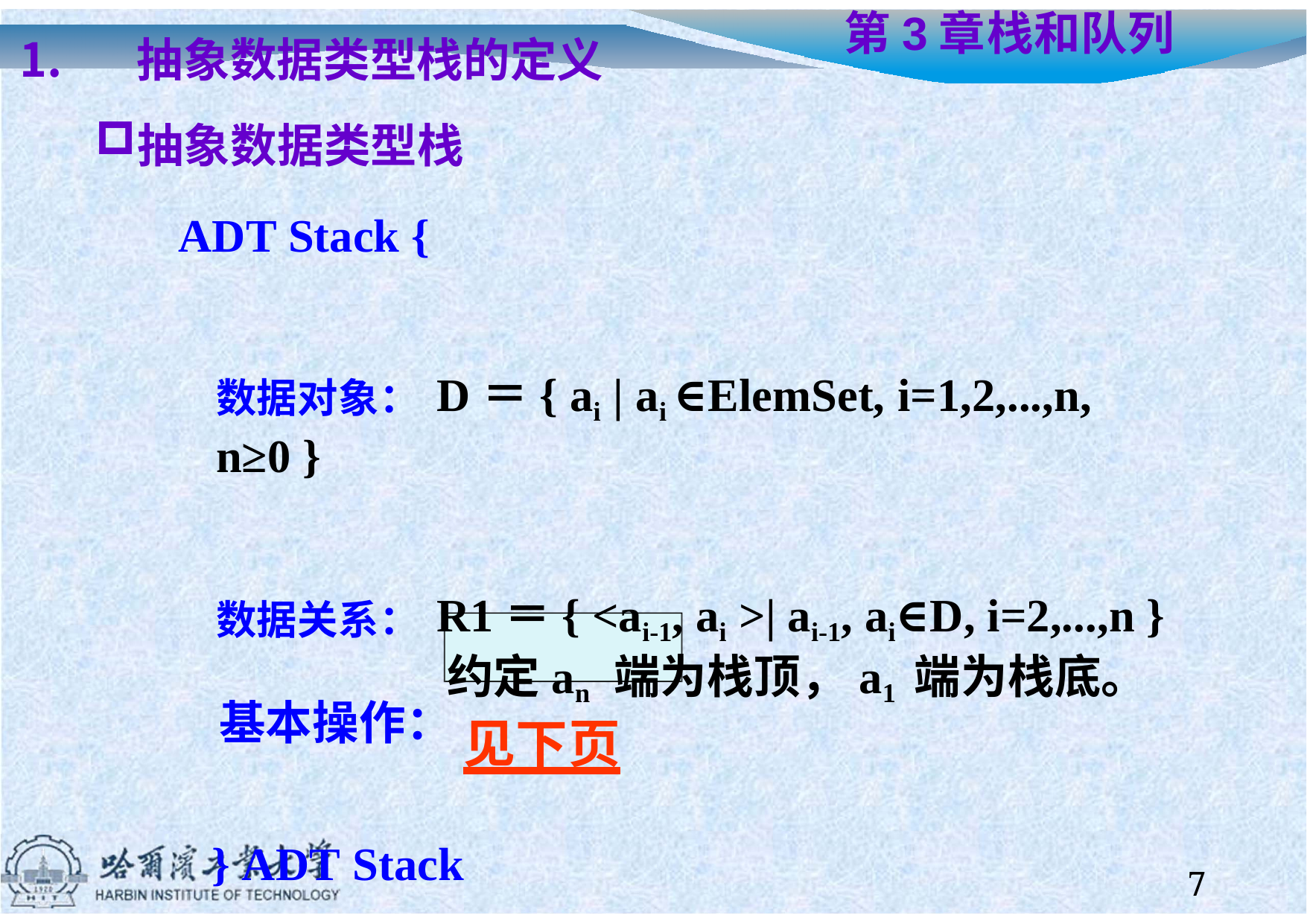

抽象数据类型栈的定义
抽象数据类型栈
# 第3章	栈和队列

ADT Stack {

数据对象：D＝{ ai | ai ∈ElemSet, i=1,2,...,n,	n≥0 }

数据关系：R1＝{ <ai-1, ai >| ai-1, ai∈D, i=2,...,n }
约定an 端为栈顶，a1 端为栈底。
基本操作： 见下页
} ADT Stack

7